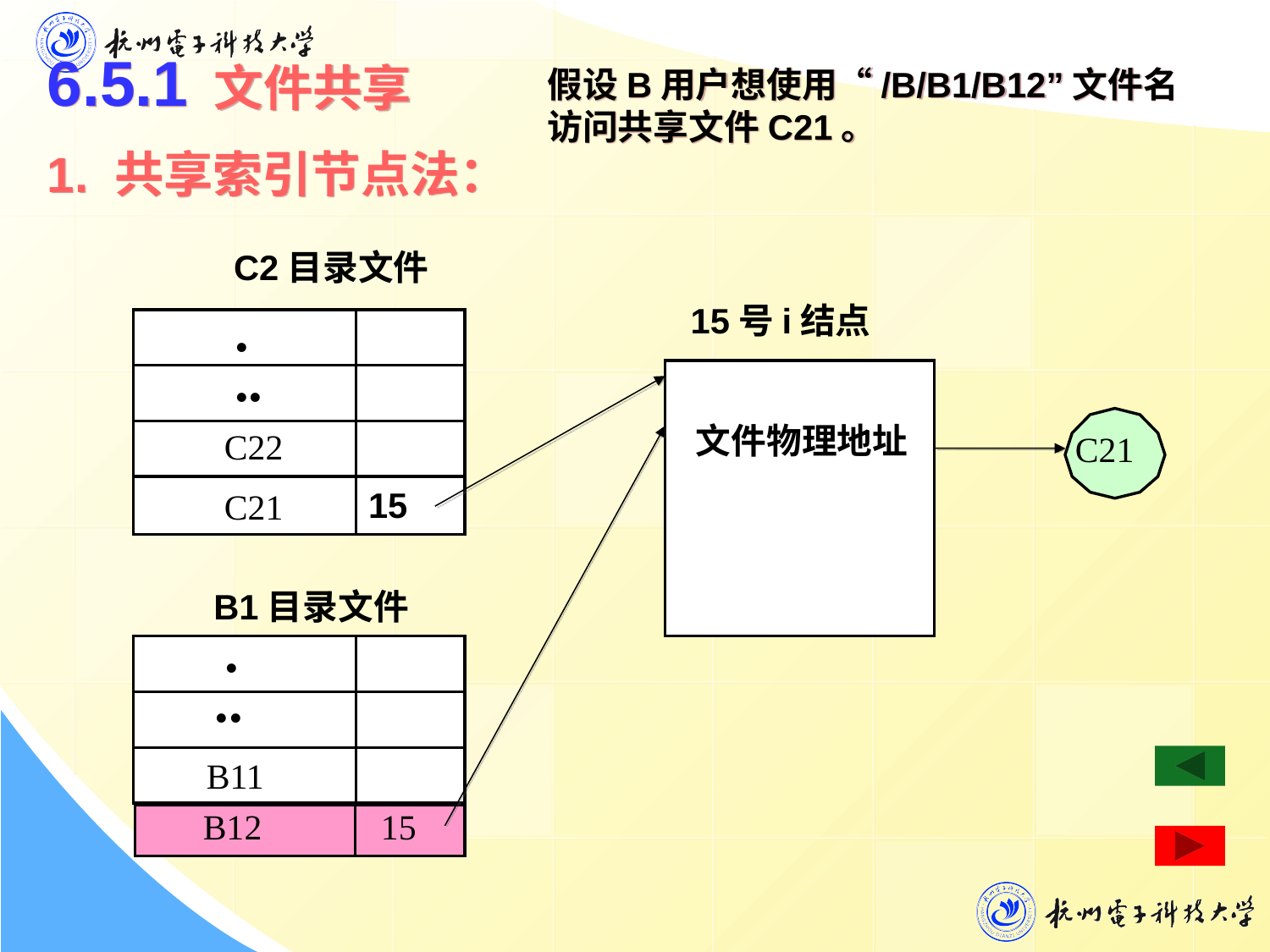

6.5.1 文件共享
1. 共享索引节点法：
假设B用户想使用“/B/B1/B12”文件名访问共享文件C21。
C2目录文件
.
15号i结点

..

文件物理地址

C22

C21

15
C21
B1目录文件
.

..

B11

B12

15